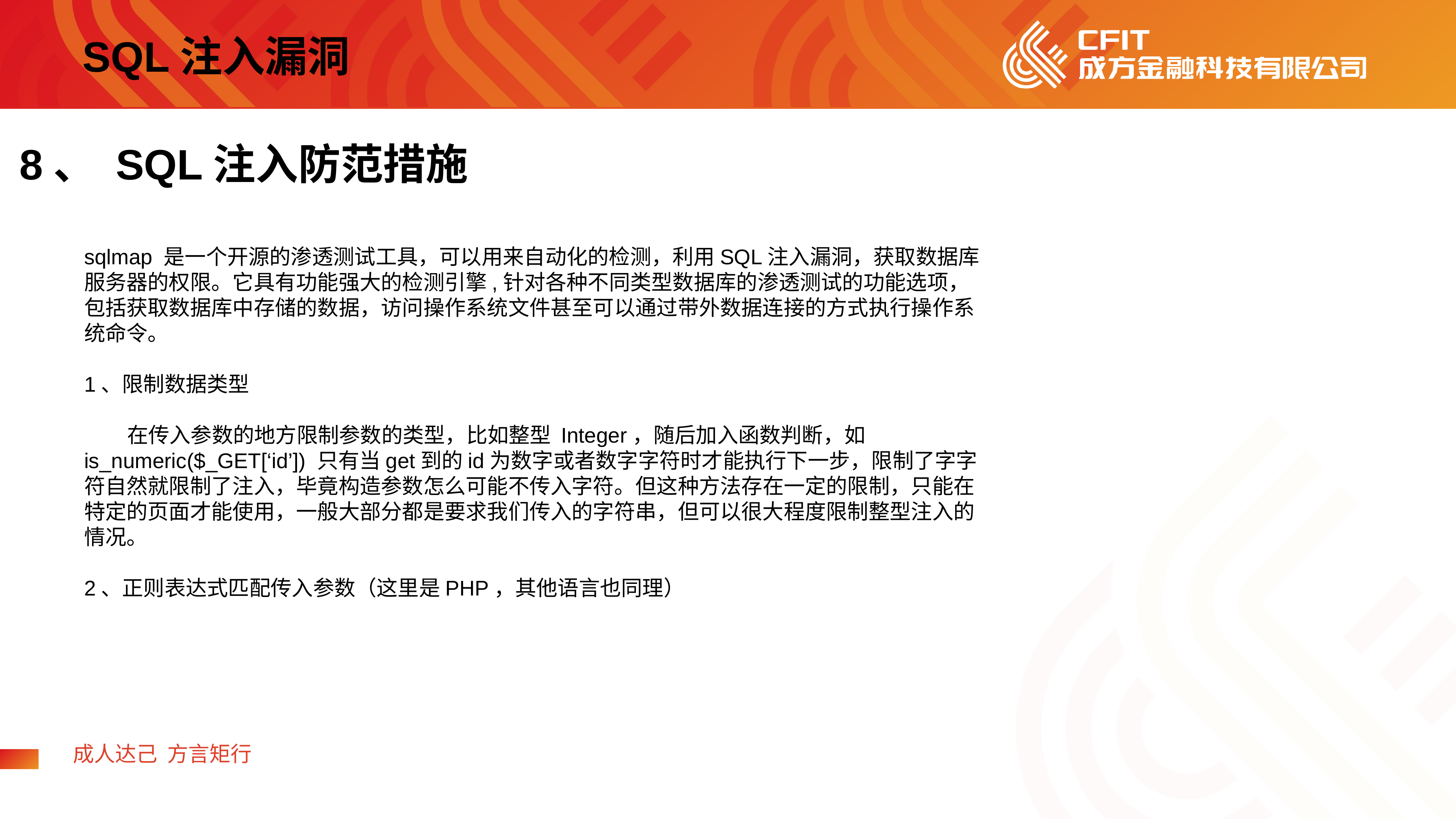

SQL注入漏洞
8、 SQL注入防范措施
sqlmap 是一个开源的渗透测试工具，可以用来自动化的检测，利用SQL注入漏洞，获取数据库服务器的权限。它具有功能强大的检测引擎,针对各种不同类型数据库的渗透测试的功能选项，包括获取数据库中存储的数据，访问操作系统文件甚至可以通过带外数据连接的方式执行操作系统命令。

1、限制数据类型

        在传入参数的地方限制参数的类型，比如整型 Integer，随后加入函数判断，如is_numeric($_GET[‘id’]) 只有当get到的id为数字或者数字字符时才能执行下一步，限制了字字符自然就限制了注入，毕竟构造参数怎么可能不传入字符。但这种方法存在一定的限制，只能在特定的页面才能使用，一般大部分都是要求我们传入的字符串，但可以很大程度限制整型注入的情况。

2、正则表达式匹配传入参数（这里是PHP，其他语言也同理）